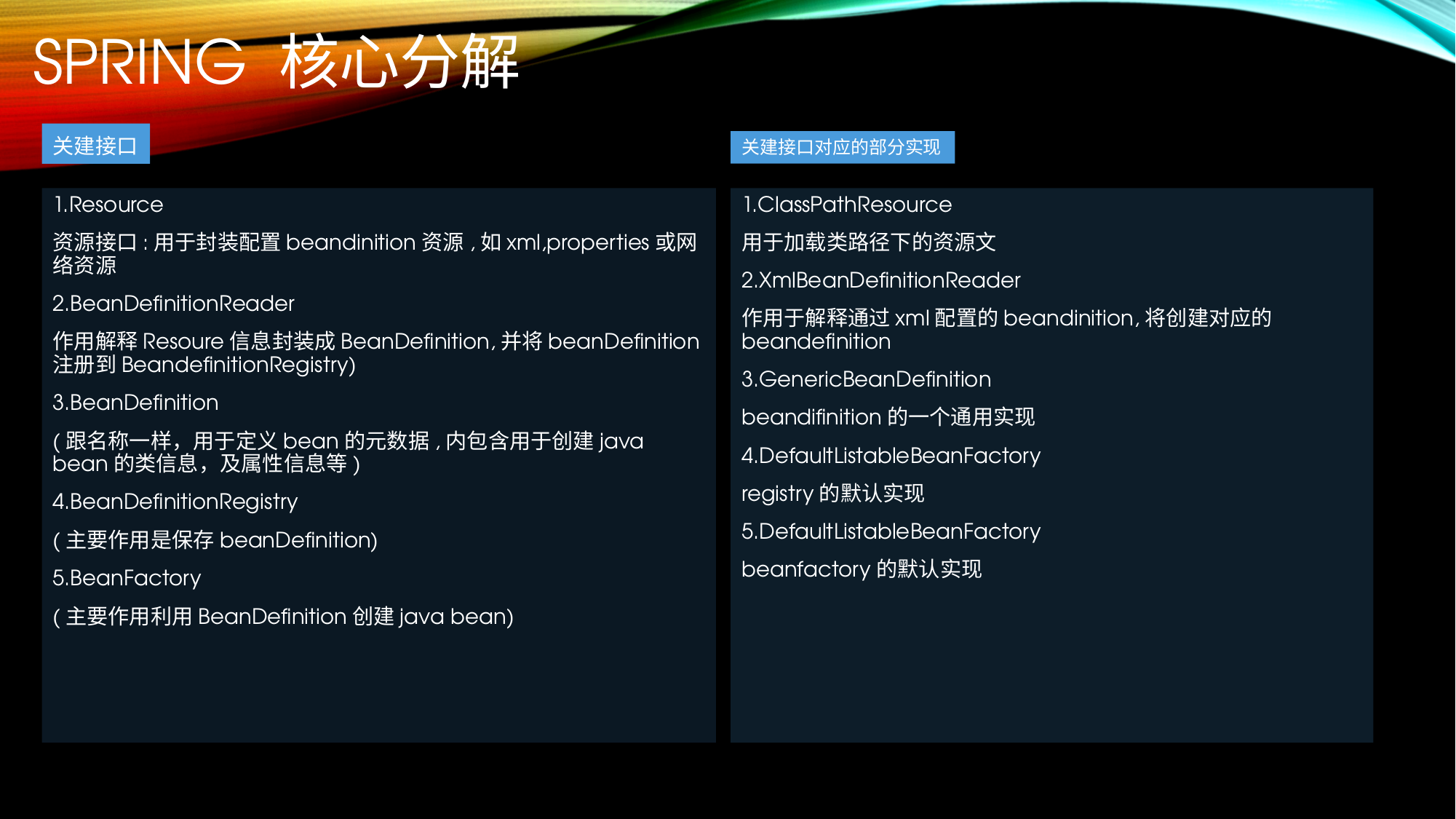

# spring 核心分解
关建接口
关建接口对应的部分实现
1.Resource
资源接口:用于封装配置beandinition资源,如xml,properties或网络资源
2.BeanDefinitionReader
作用解释Resoure信息封装成BeanDefinition,并将beanDefinition注册到BeandefinitionRegistry)
3.BeanDefinition
(跟名称一样，用于定义bean的元数据,内包含用于创建java bean的类信息，及属性信息等)
4.BeanDefinitionRegistry
(主要作用是保存beanDefinition)
5.BeanFactory
(主要作用利用BeanDefinition创建java bean)

1.ClassPathResource
用于加载类路径下的资源文
2.XmlBeanDefinitionReader
作用于解释通过xml配置的beandinition,将创建对应的beandefinition
3.GenericBeanDefinition
beandifinition的一个通用实现
4.DefaultListableBeanFactory
registry的默认实现
5.DefaultListableBeanFactory
beanfactory的默认实现